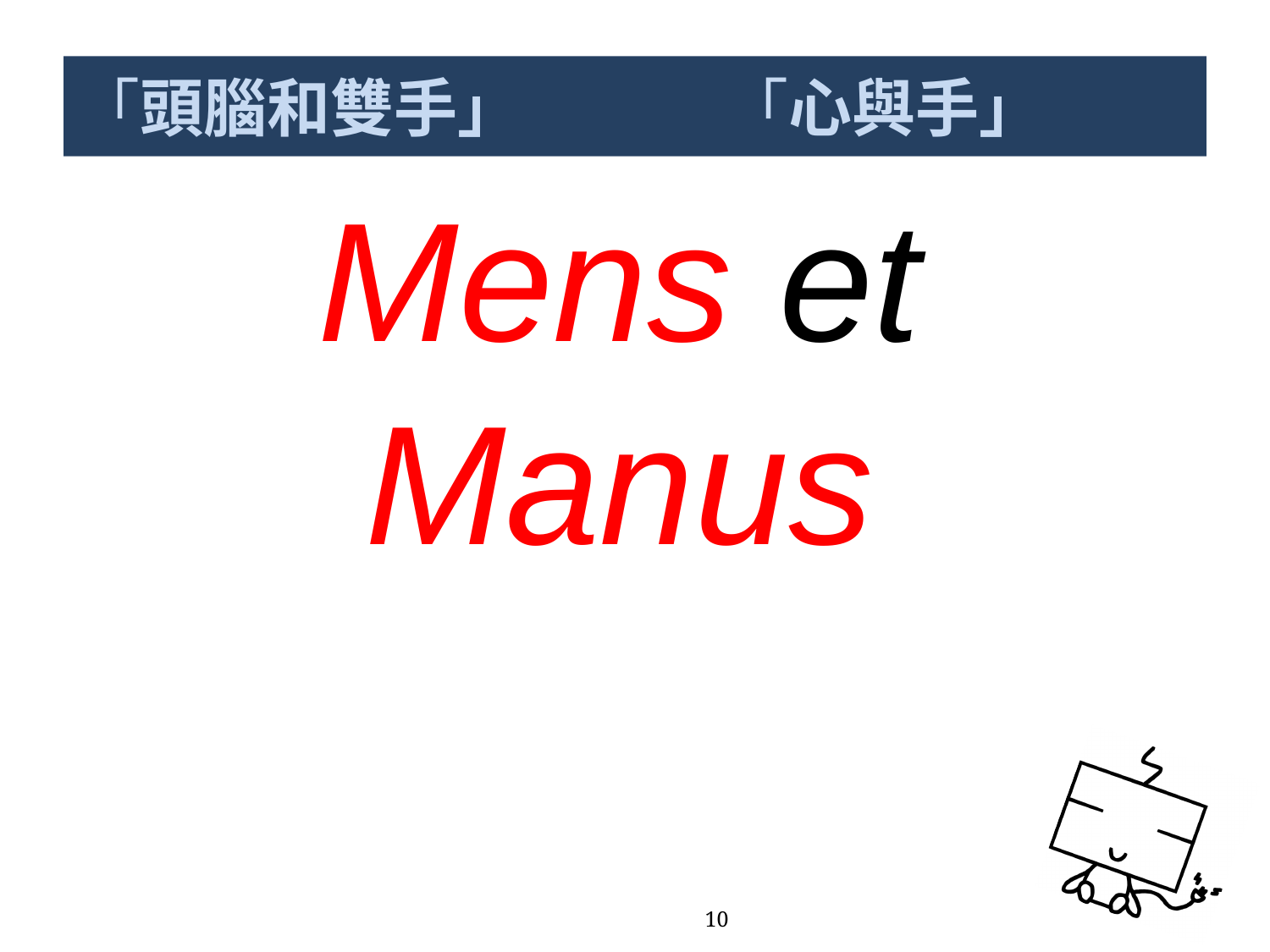

# 「頭腦和雙手」		 「心與手」
Mens et Manus
10